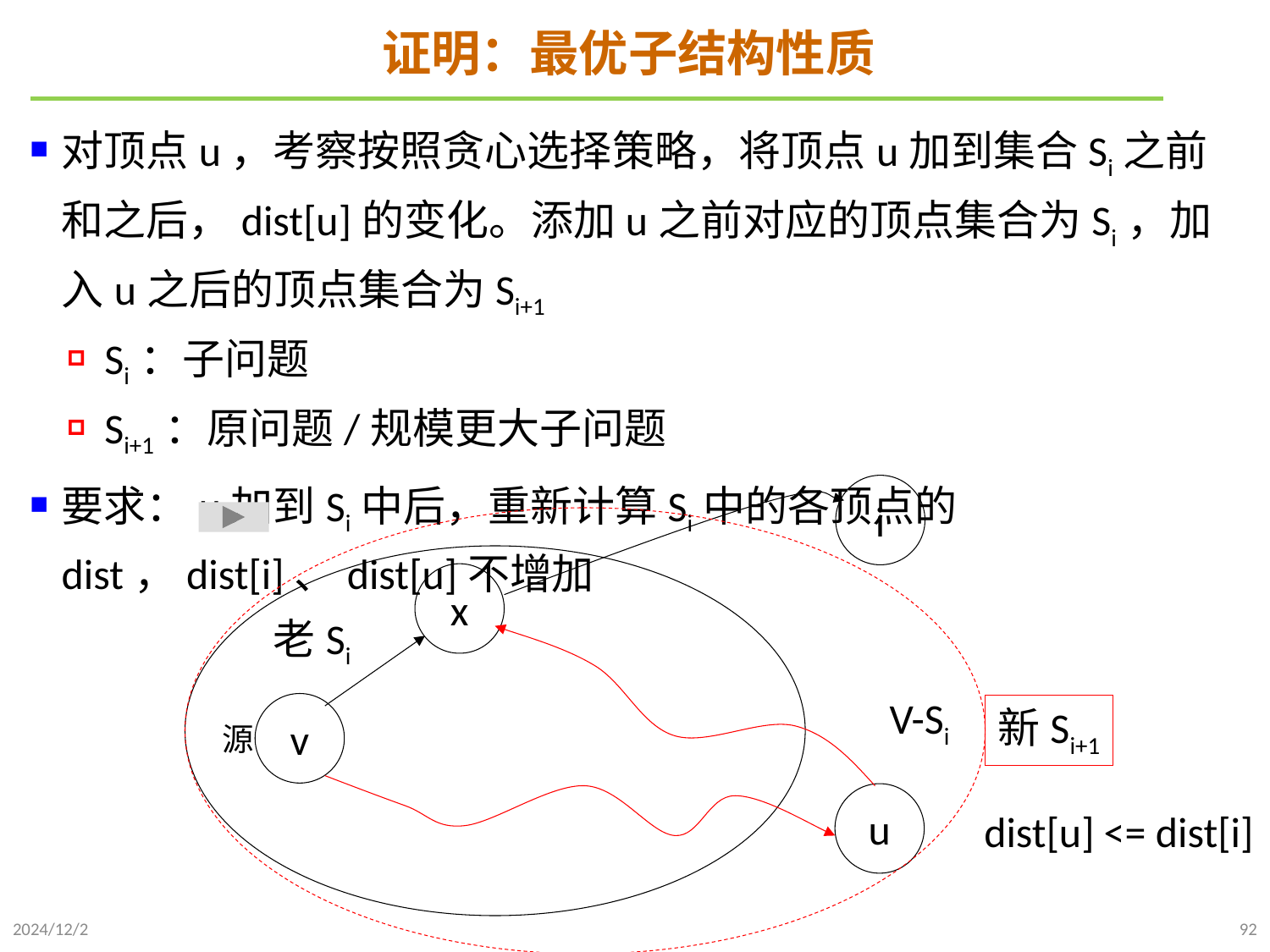

# 证明：最优子结构性质
对顶点u，考察按照贪心选择策略，将顶点u加到集合Si之前和之后，dist[u]的变化。添加u之前对应的顶点集合为Si，加入u之后的顶点集合为Si+1
Si：子问题
Si+1：原问题/规模更大子问题
要求：u加到Si中后，重新计算Si中的各顶点的dist，dist[i]、dist[u]不增加

i

x
老Si

V-Si
v
新Si+1
源

u
dist[u] <= dist[i]
2024/12/2
92